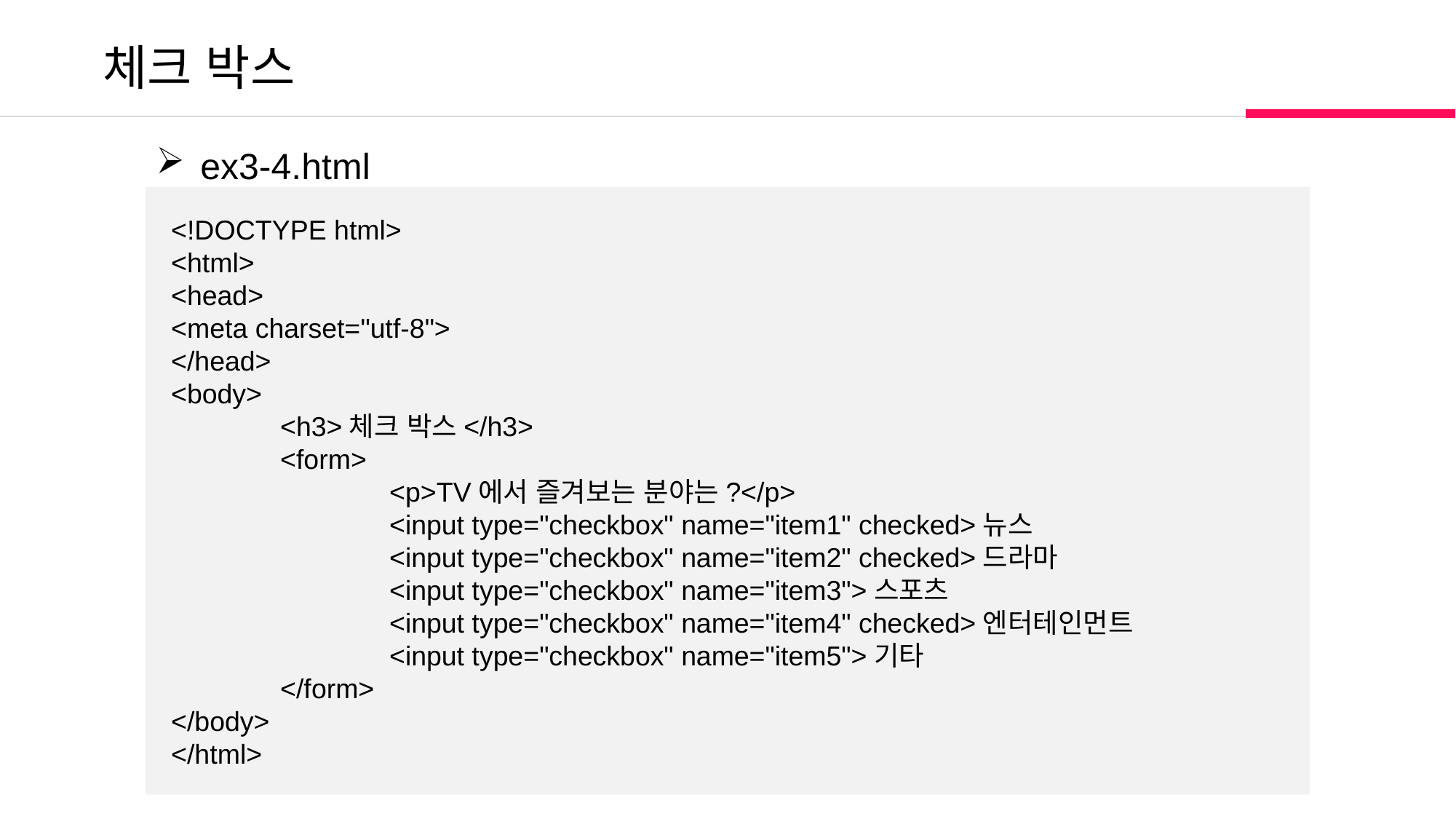

체크 박스

 ex3-4.html
<!DOCTYPE html>
<html>
<head>
<meta charset="utf-8">
</head>
<body>
	<h3>체크 박스</h3>
	<form>
		<p>TV에서 즐겨보는 분야는?</p>
		<input type="checkbox" name="item1" checked>뉴스
		<input type="checkbox" name="item2" checked>드라마
		<input type="checkbox" name="item3">스포츠
		<input type="checkbox" name="item4" checked>엔터테인먼트
		<input type="checkbox" name="item5">기타
	</form>
</body>
</html>